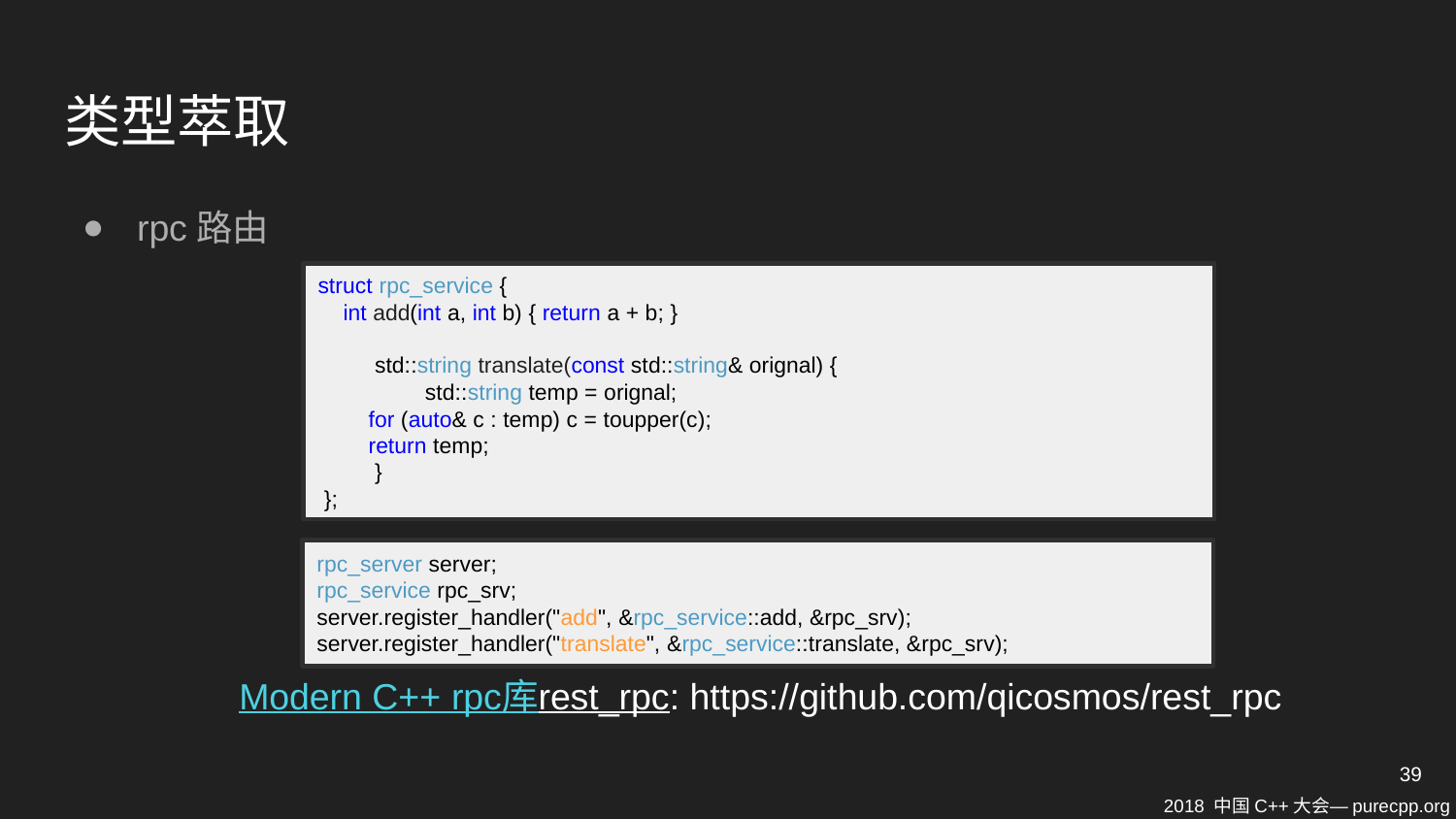

# 类型萃取
rpc路由
struct rpc_service {
    int add(int a, int b) { return a + b; }

         std::string translate(const std::string& orignal) {
                 std::string temp = orignal;
        for (auto& c : temp) c = toupper(c);
        return temp;
         }
 };
rpc_server server;
rpc_service rpc_srv;
server.register_handler("add", &rpc_service::add, &rpc_srv);
server.register_handler("translate", &rpc_service::translate, &rpc_srv);
Modern C++ rpc库rest_rpc: https://github.com/qicosmos/rest_rpc
39